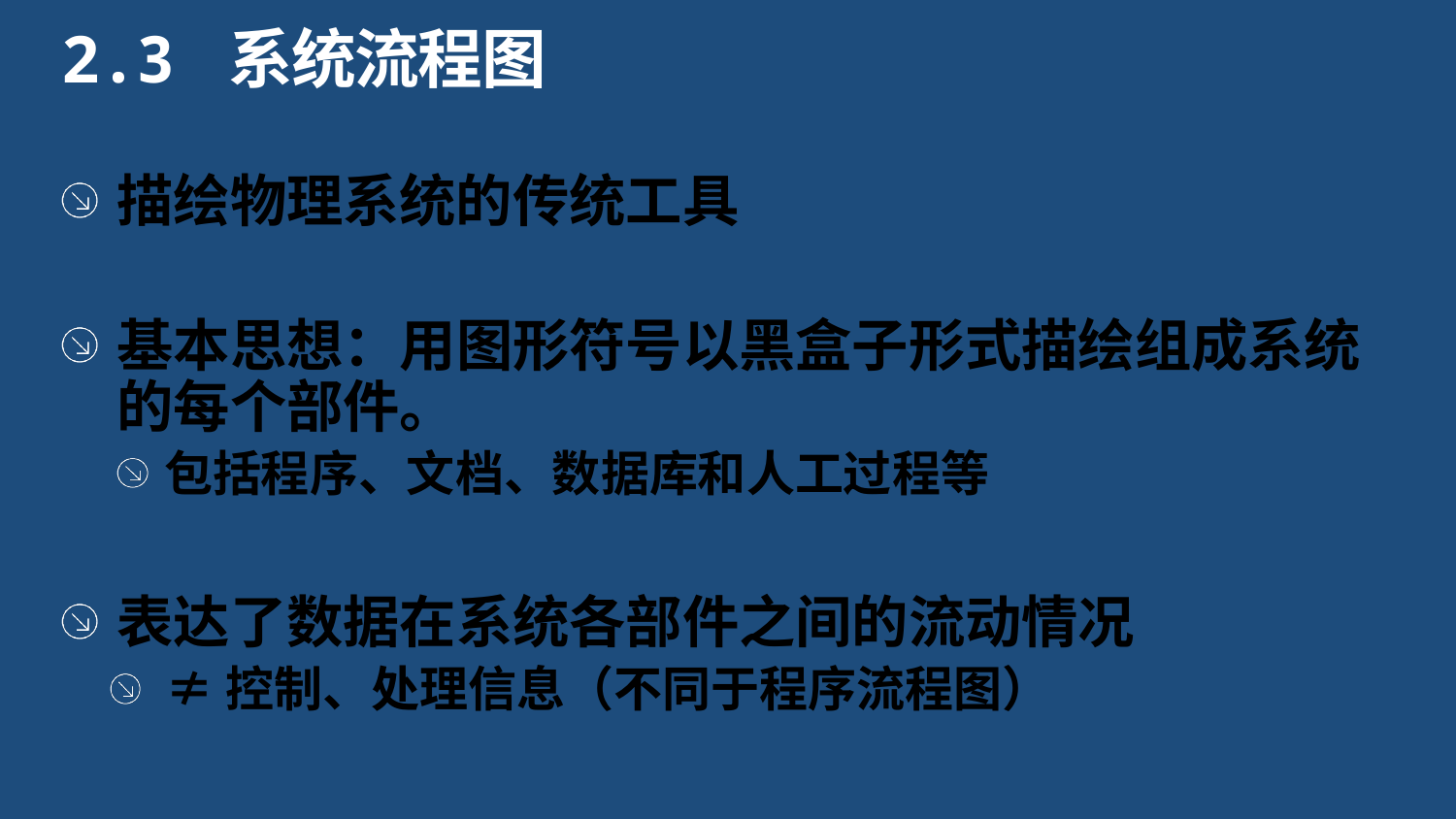

2.3 系统流程图
描绘物理系统的传统工具

基本思想：用图形符号以黑盒子形式描绘组成系统的每个部件。
包括程序、文档、数据库和人工过程等

表达了数据在系统各部件之间的流动情况
≠控制、处理信息（不同于程序流程图）